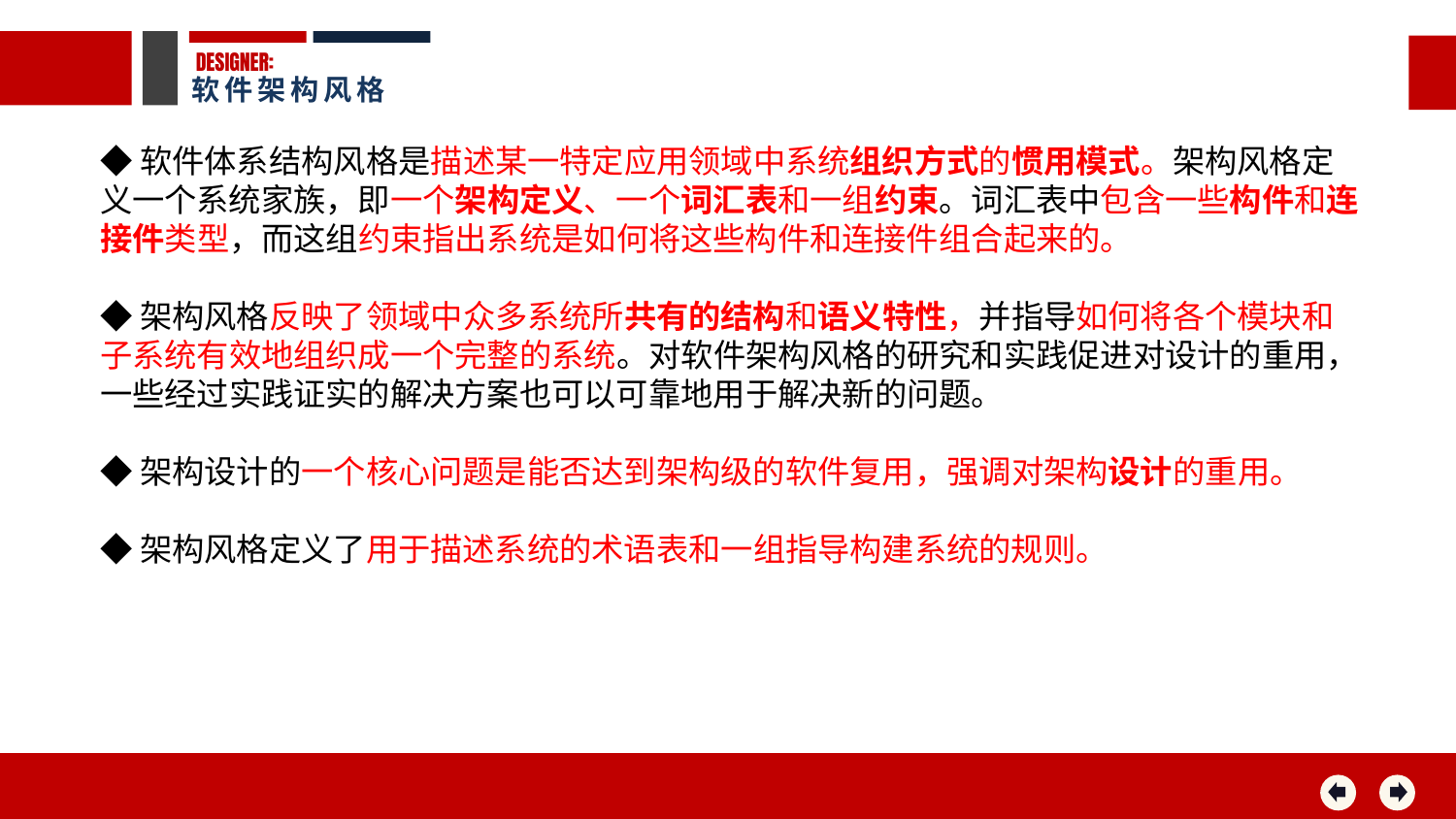

DESIGNER:
软件架构风格
◆软件体系结构风格是描述某一特定应用领域中系统组织方式的惯用模式。架构风格定义一个系统家族，即一个架构定义、一个词汇表和一组约束。词汇表中包含一些构件和连接件类型，而这组约束指出系统是如何将这些构件和连接件组合起来的。

◆架构风格反映了领域中众多系统所共有的结构和语义特性，并指导如何将各个模块和子系统有效地组织成一个完整的系统。对软件架构风格的研究和实践促进对设计的重用，一些经过实践证实的解决方案也可以可靠地用于解决新的问题。

◆架构设计的一个核心问题是能否达到架构级的软件复用，强调对架构设计的重用。

◆架构风格定义了用于描述系统的术语表和一组指导构建系统的规则。